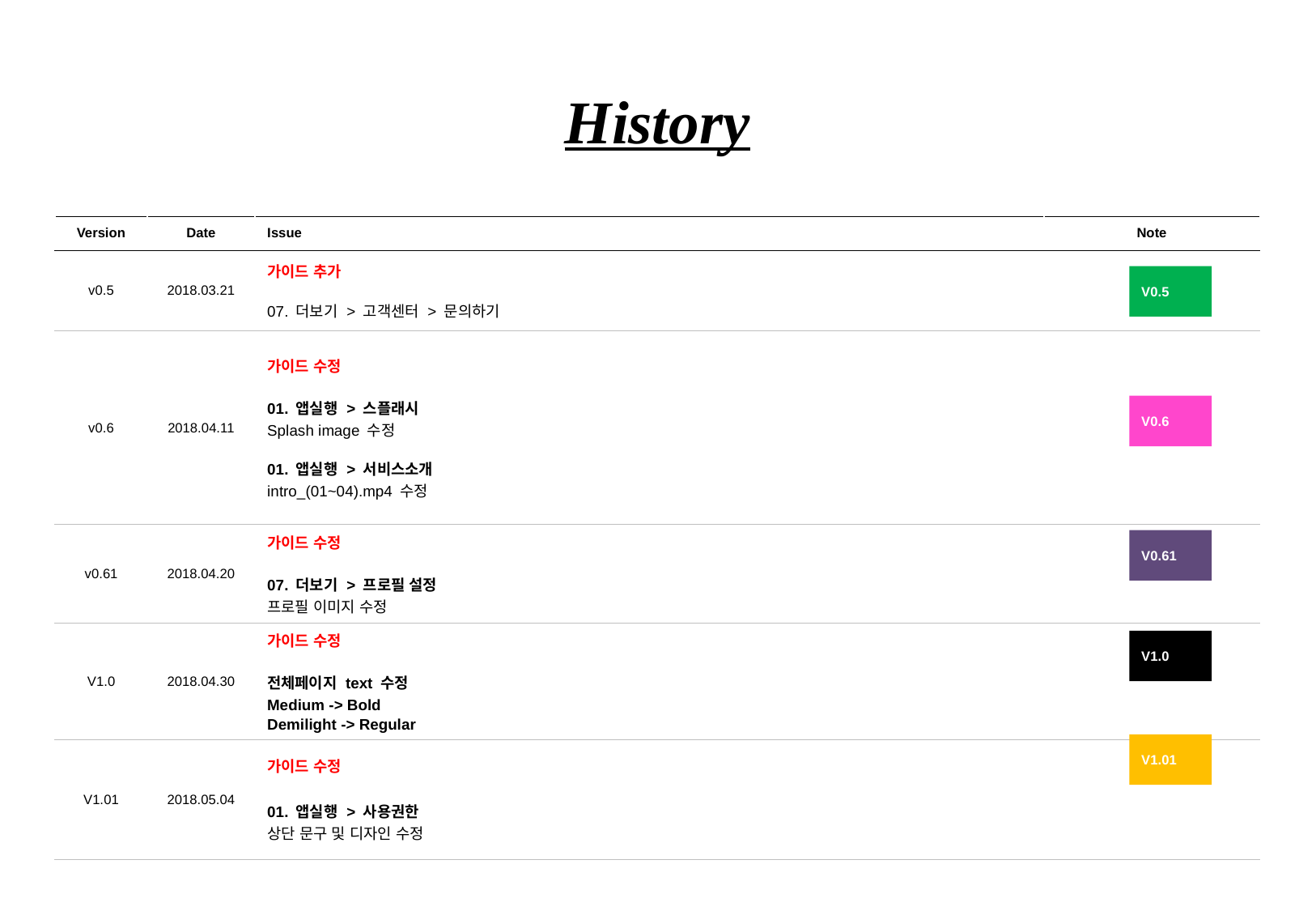

History
| Version | Date | Issue | Note |
| --- | --- | --- | --- |
| v0.5 | 2018.03.21 | 가이드 추가 07. 더보기 > 고객센터 > 문의하기 |  |
| v0.6 | 2018.04.11 | 가이드 수정 01. 앱실행 > 스플래시 Splash image 수정 01. 앱실행 > 서비스소개 intro\_(01~04).mp4 수정 |  |
| v0.61 | 2018.04.20 | 가이드 수정 07. 더보기 > 프로필 설정 프로필 이미지 수정 |  |
| V1.0 | 2018.04.30 | 가이드 수정 전체페이지 text 수정 Medium -> Bold Demilight -> Regular |  |
| V1.01 | 2018.05.04 | 가이드 수정 01. 앱실행 > 사용권한 상단 문구 및 디자인 수정 |  |
V0.5
V0.6
V0.61
V1.0
V1.01